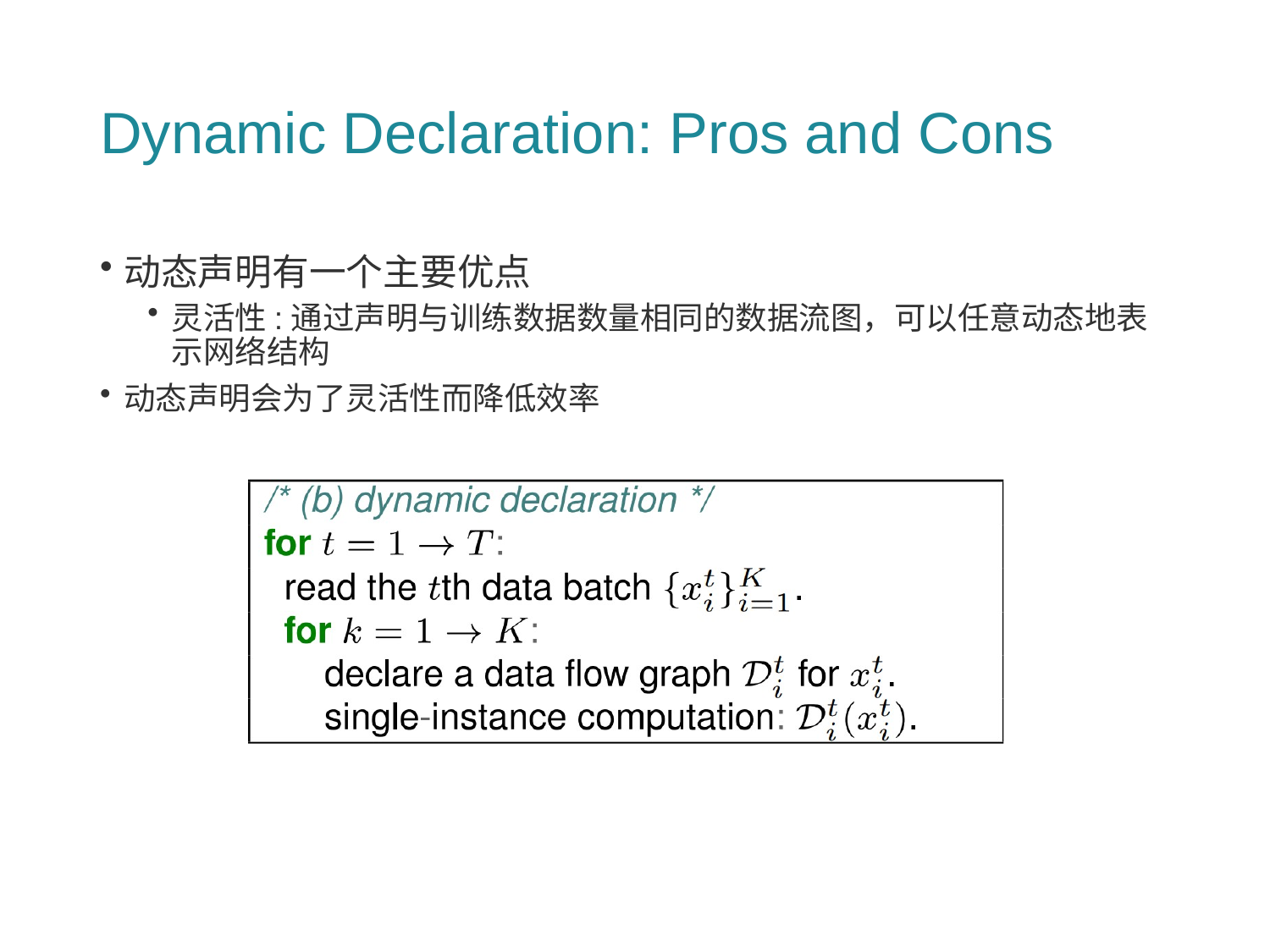

# Dynamic Declaration: Pros and Cons
动态声明有一个主要优点
灵活性:通过声明与训练数据数量相同的数据流图，可以任意动态地表示网络结构
动态声明会为了灵活性而降低效率